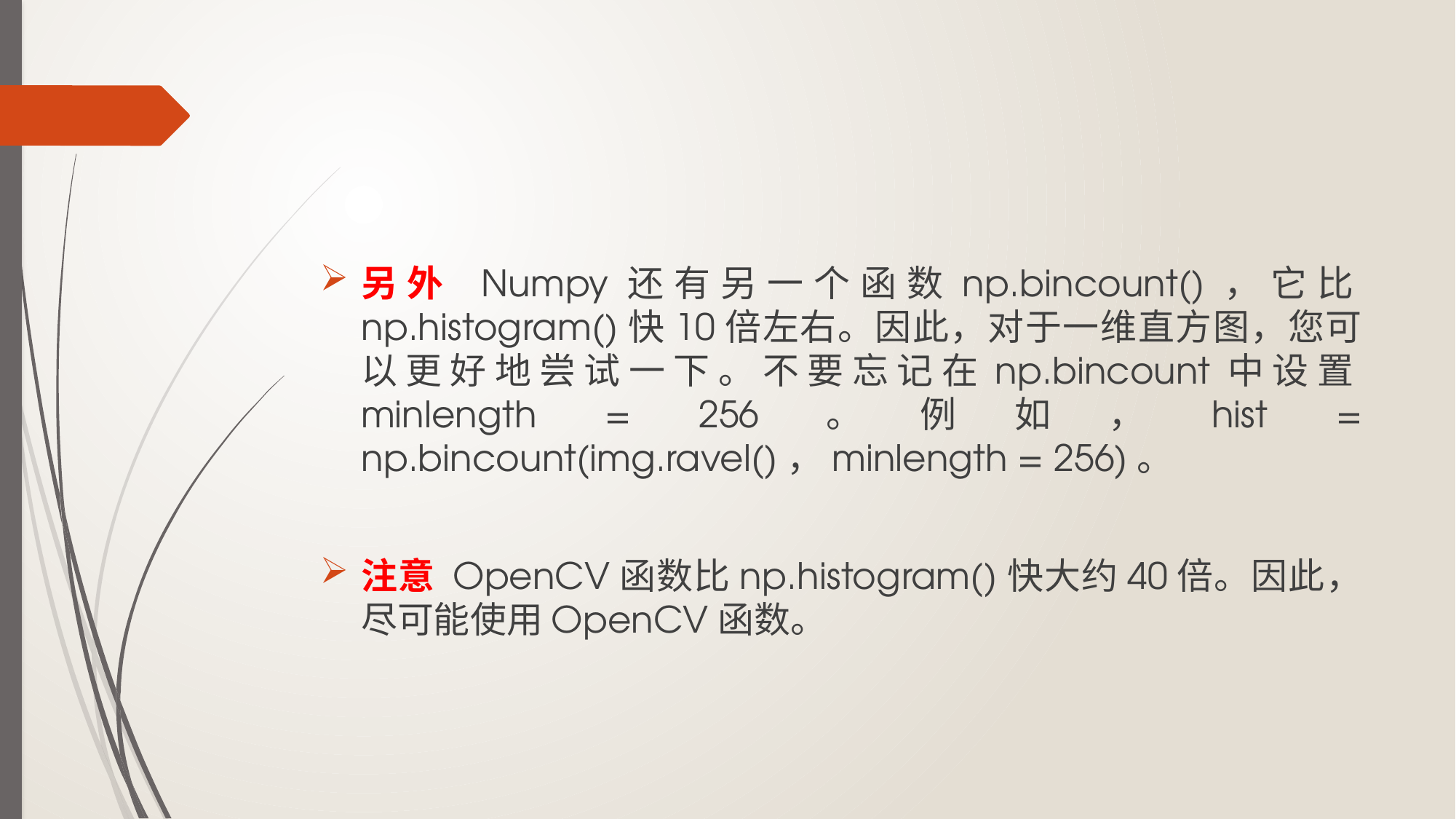

#
另外 Numpy还有另一个函数np.bincount()，它比np.histogram()快10倍左右。因此，对于一维直方图，您可以更好地尝试一下。不要忘记在np.bincount中设置minlength = 256。例如，hist = np.bincount(img.ravel()，minlength = 256)。

注意 OpenCV函数比np.histogram()快大约40倍。因此，尽可能使用OpenCV函数。